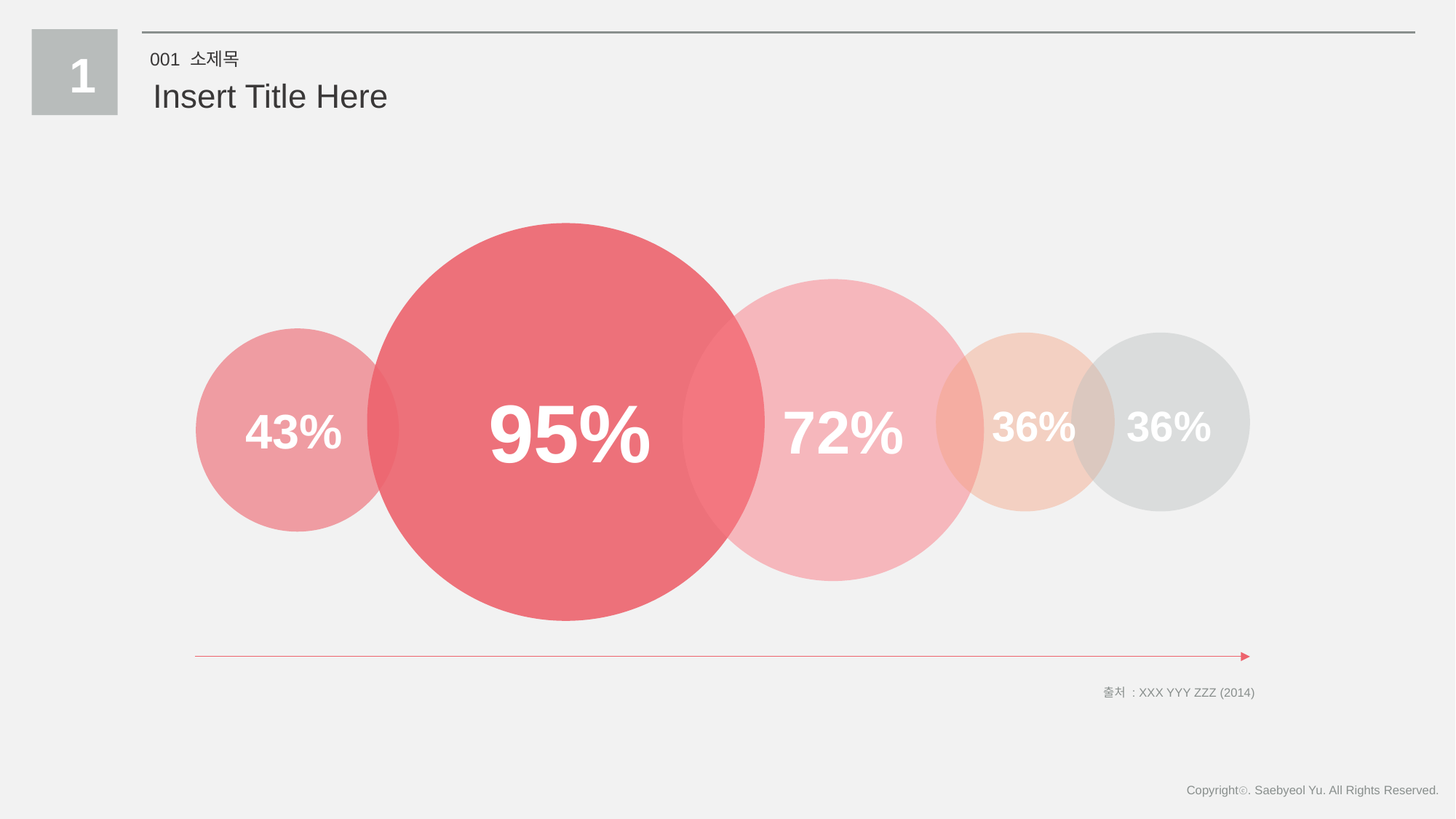

1
001 소제목
Insert Title Here

95%
72%
36%
36%
43%
출처 : XXX YYY ZZZ (2014)
Copyrightⓒ. Saebyeol Yu. All Rights Reserved.